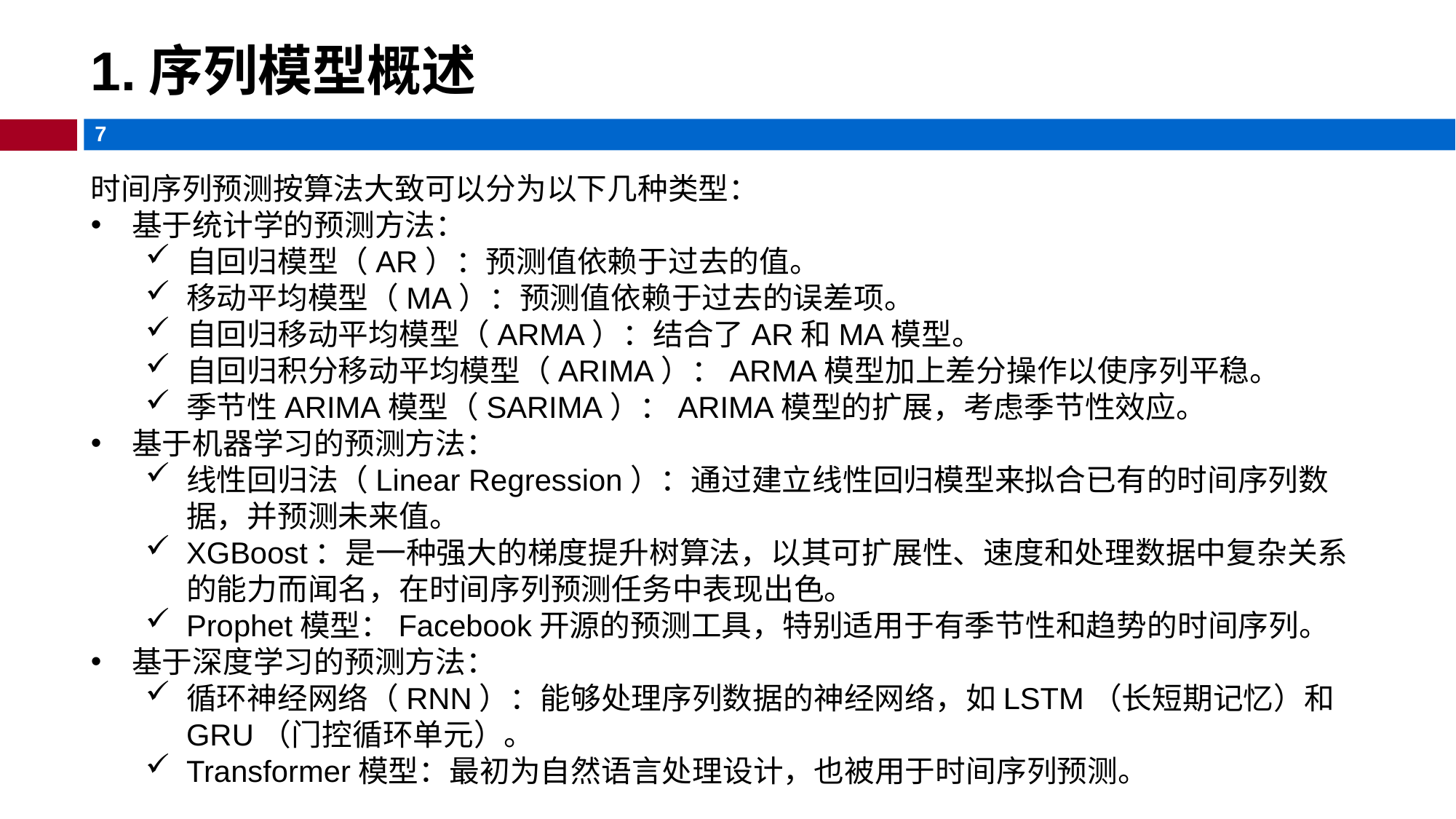

# 1.序列模型概述
时间序列预测按算法大致可以分为以下几种类型：
基于统计学的预测方法：
自回归模型（AR）：预测值依赖于过去的值。
移动平均模型（MA）：预测值依赖于过去的误差项。
自回归移动平均模型（ARMA）：结合了AR和MA模型。
自回归积分移动平均模型（ARIMA）：ARMA模型加上差分操作以使序列平稳。
季节性ARIMA模型（SARIMA）：ARIMA模型的扩展，考虑季节性效应。
基于机器学习的预测方法：
线性回归法（Linear Regression）：通过建立线性回归模型来拟合已有的时间序列数据，并预测未来值。
XGBoost：是一种强大的梯度提升树算法，以其可扩展性、速度和处理数据中复杂关系的能力而闻名，在时间序列预测任务中表现出色。
Prophet模型：Facebook开源的预测工具，特别适用于有季节性和趋势的时间序列。
基于深度学习的预测方法：
循环神经网络（RNN）：能够处理序列数据的神经网络，如LSTM（长短期记忆）和GRU（门控循环单元）。
Transformer模型：最初为自然语言处理设计，也被用于时间序列预测。